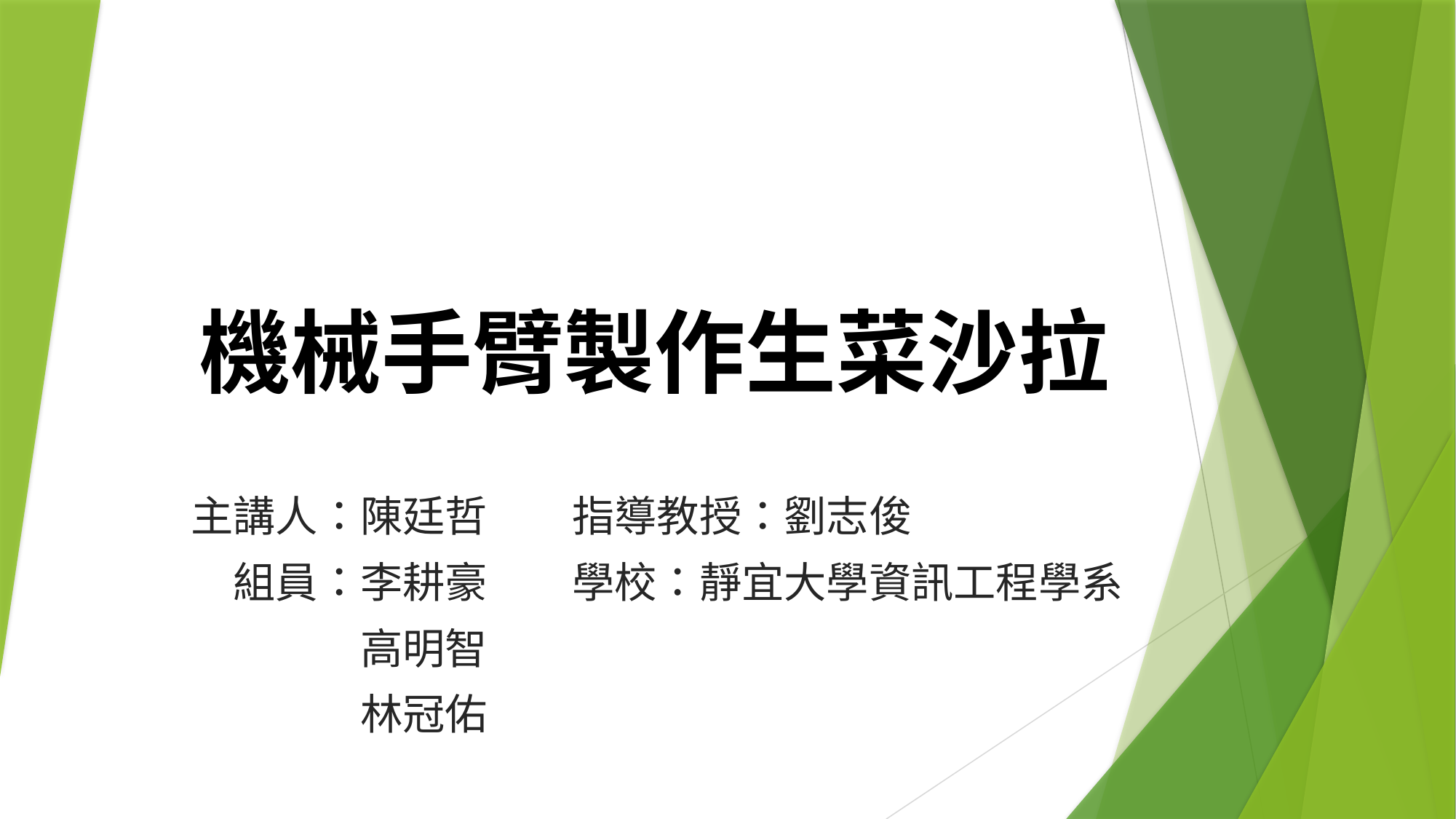

# 機械手臂製作生菜沙拉
主講人：陳廷哲　　指導教授：劉志俊
　組員：李耕豪　　學校：靜宜大學資訊工程學系
　　　　高明智
　　　　林冠佑